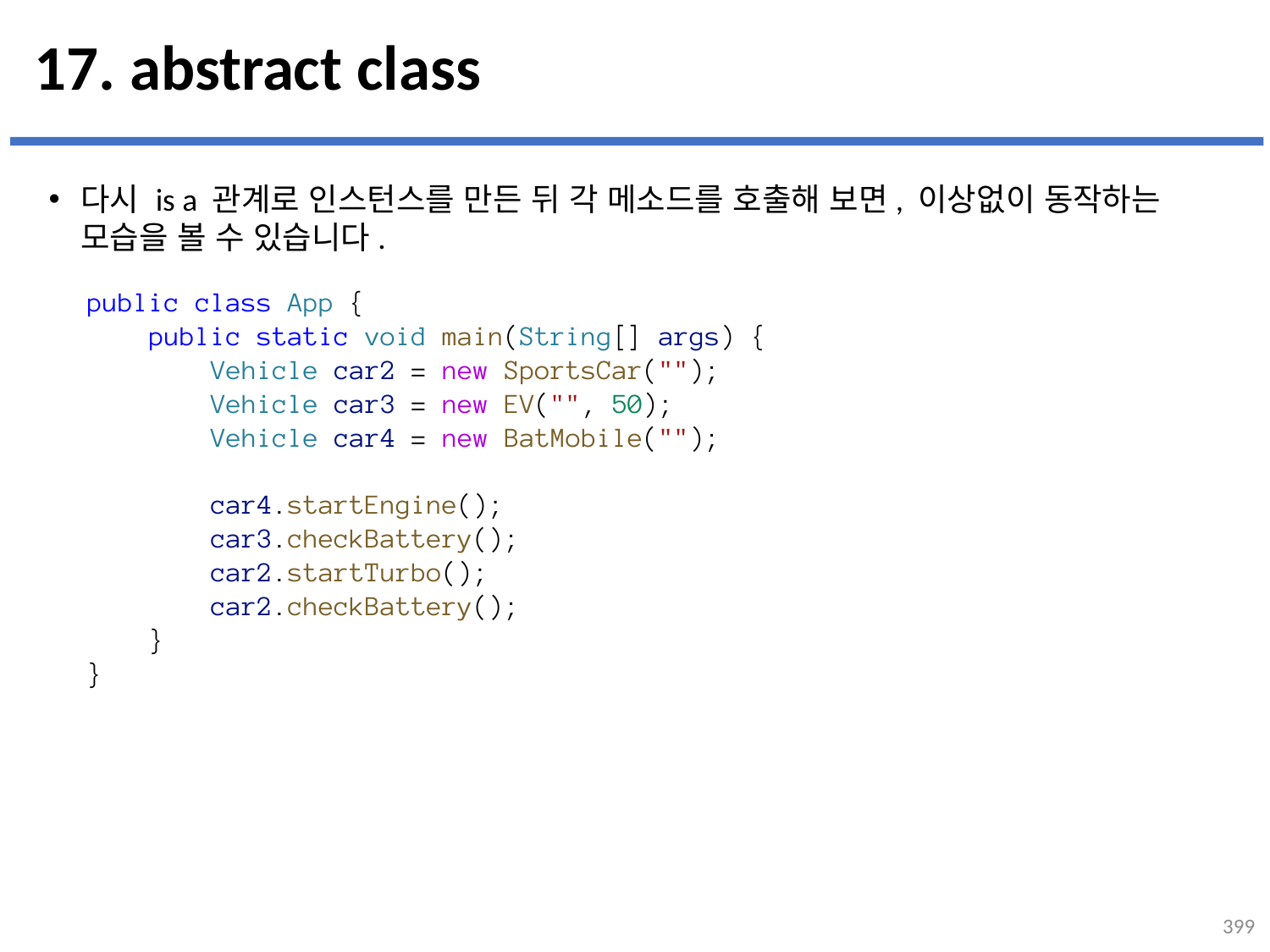

# 17. abstract class
다시 is a 관계로 인스턴스를 만든 뒤 각 메소드를 호출해 보면, 이상없이 동작하는 모습을 볼 수 있습니다.
...

설명
public class App {
    public static void main(String[] args) {
        Vehicle car2 = new SportsCar("");
        Vehicle car3 = new EV("", 50);
        Vehicle car4 = new BatMobile("");
        car4.startEngine();
        car3.checkBattery();
        car2.startTurbo();
        car2.checkBattery();
    }
}
399